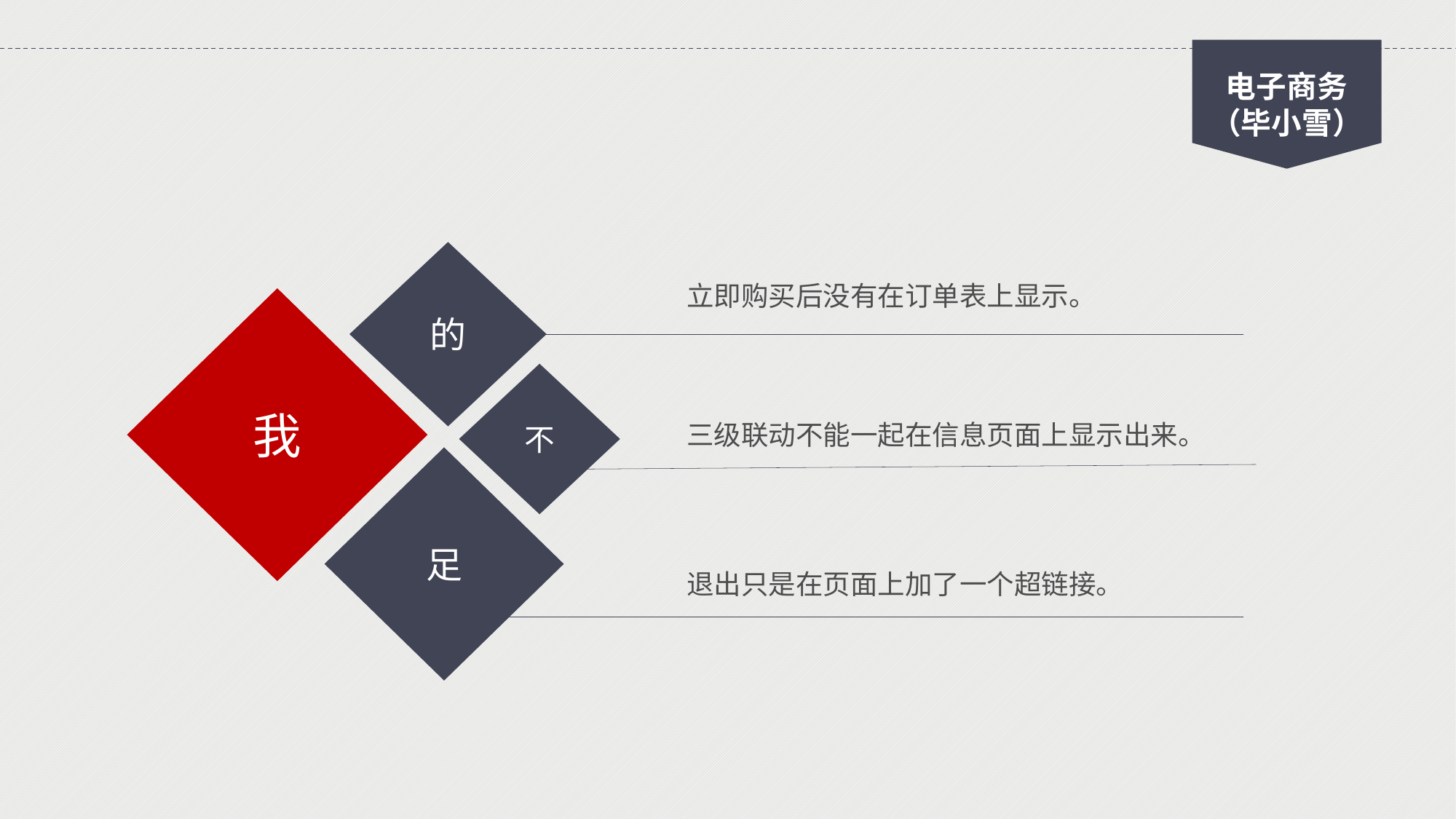

电子商务
（毕小雪）
的
立即购买后没有在订单表上显示。
我
不
三级联动不能一起在信息页面上显示出来。
足
退出只是在页面上加了一个超链接。